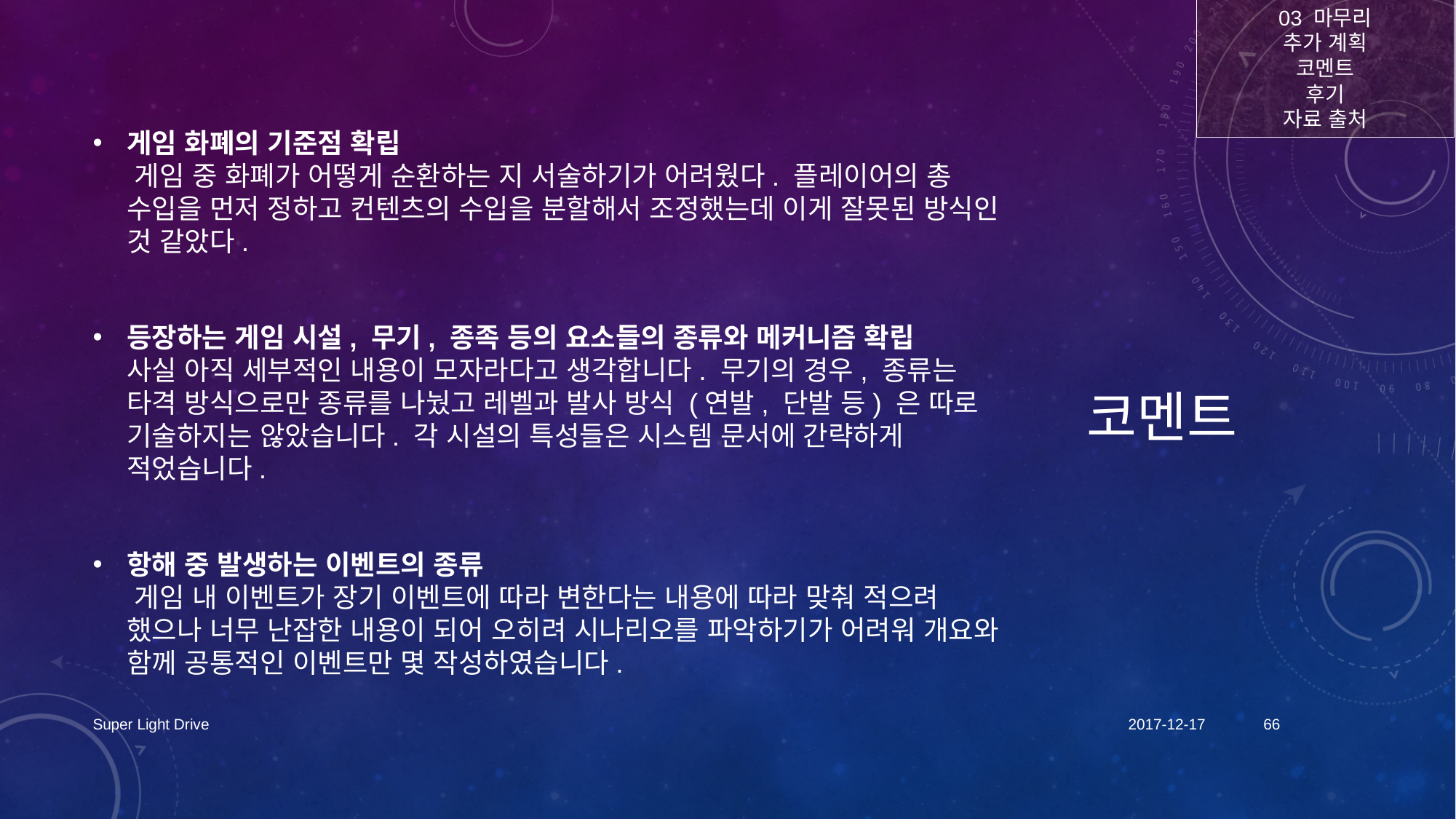

03 마무리
추가 계획
코멘트
후기
자료 출처
# 코멘트

게임 화폐의 기준점 확립
 게임 중 화폐가 어떻게 순환하는 지 서술하기가 어려웠다. 플레이어의 총 수입을 먼저 정하고 컨텐츠의 수입을 분할해서 조정했는데 이게 잘못된 방식인 것 같았다.

등장하는 게임 시설, 무기, 종족 등의 요소들의 종류와 메커니즘 확립
사실 아직 세부적인 내용이 모자라다고 생각합니다. 무기의 경우, 종류는 타격 방식으로만 종류를 나눴고 레벨과 발사 방식 (연발, 단발 등) 은 따로 기술하지는 않았습니다. 각 시설의 특성들은 시스템 문서에 간략하게 적었습니다.

항해 중 발생하는 이벤트의 종류
 게임 내 이벤트가 장기 이벤트에 따라 변한다는 내용에 따라 맞춰 적으려 했으나 너무 난잡한 내용이 되어 오히려 시나리오를 파악하기가 어려워 개요와 함께 공통적인 이벤트만 몇 작성하였습니다.
Super Light Drive
2017-12-17
66